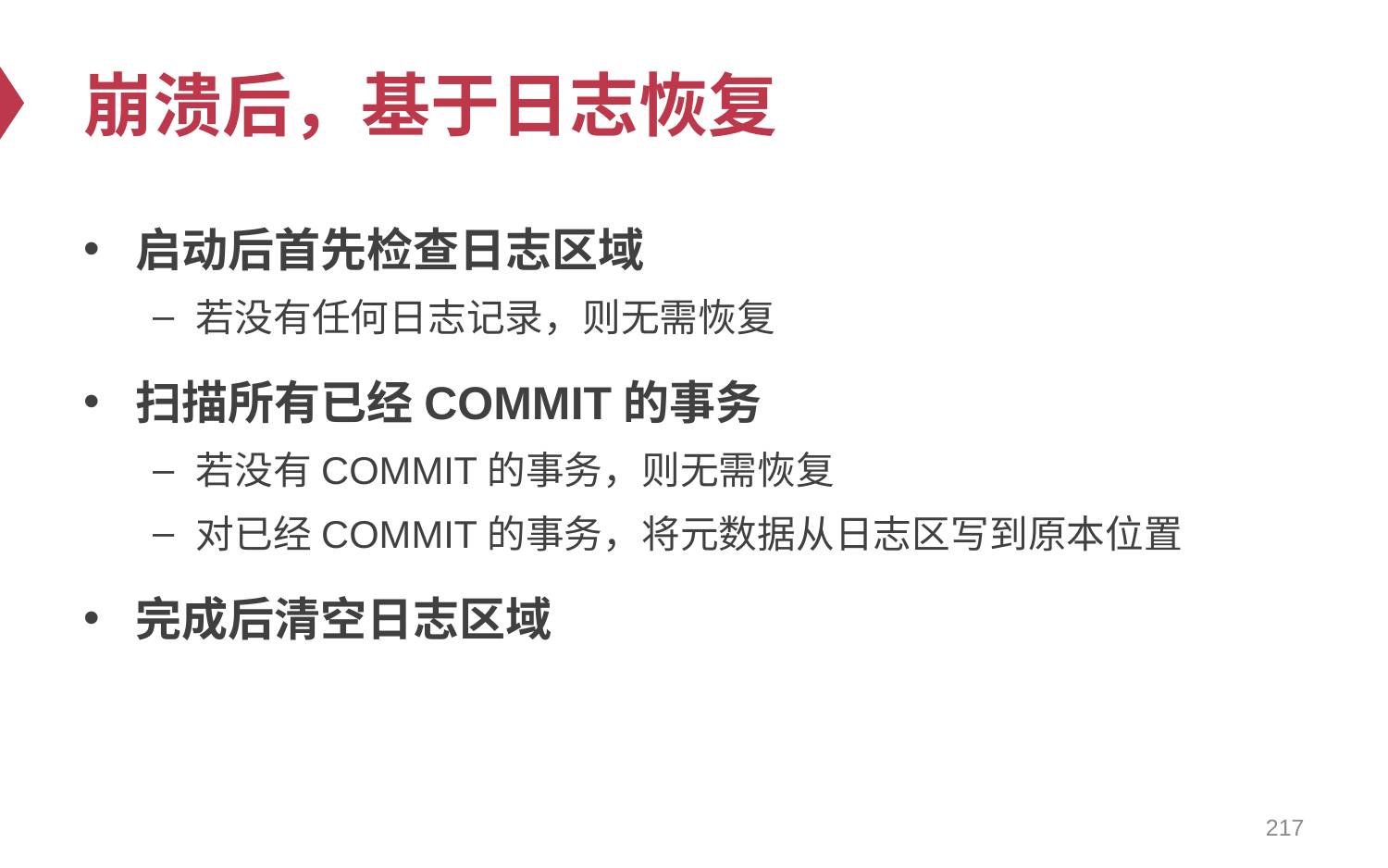

# 崩溃后，基于日志恢复
启动后首先检查日志区域
若没有任何日志记录，则无需恢复
扫描所有已经COMMIT的事务
若没有COMMIT的事务，则无需恢复
对已经COMMIT的事务，将元数据从日志区写到原本位置
完成后清空日志区域
217